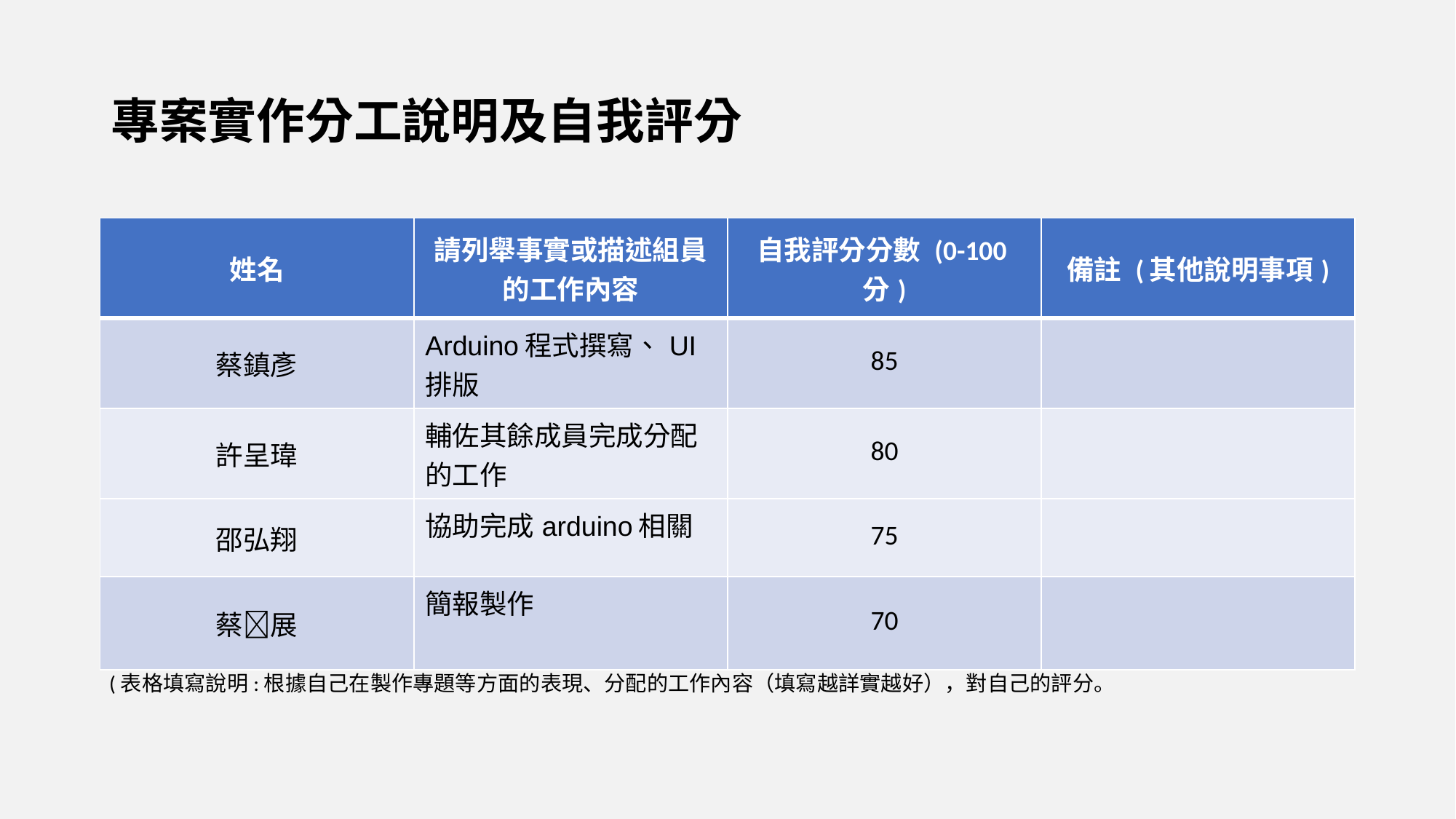

# 專案實作分工說明及自我評分
| 姓名 | 請列舉事實或描述組員的工作內容 | 自我評分分數 (0-100分) | 備註 (其他說明事項) |
| --- | --- | --- | --- |
| 蔡鎮彥 | Arduino程式撰寫、UI排版 | 85 |  |
| 許呈瑋 | 輔佐其餘成員完成分配的工作 | 80 |  |
| 邵弘翔 | 協助完成arduino相關 | 75 |  |
| 蔡𦓻展 | 簡報製作 | 70 |  |
(表格填寫說明:根據自己在製作專題等方面的表現、分配的工作內容（填寫越詳實越好），對自己的評分。